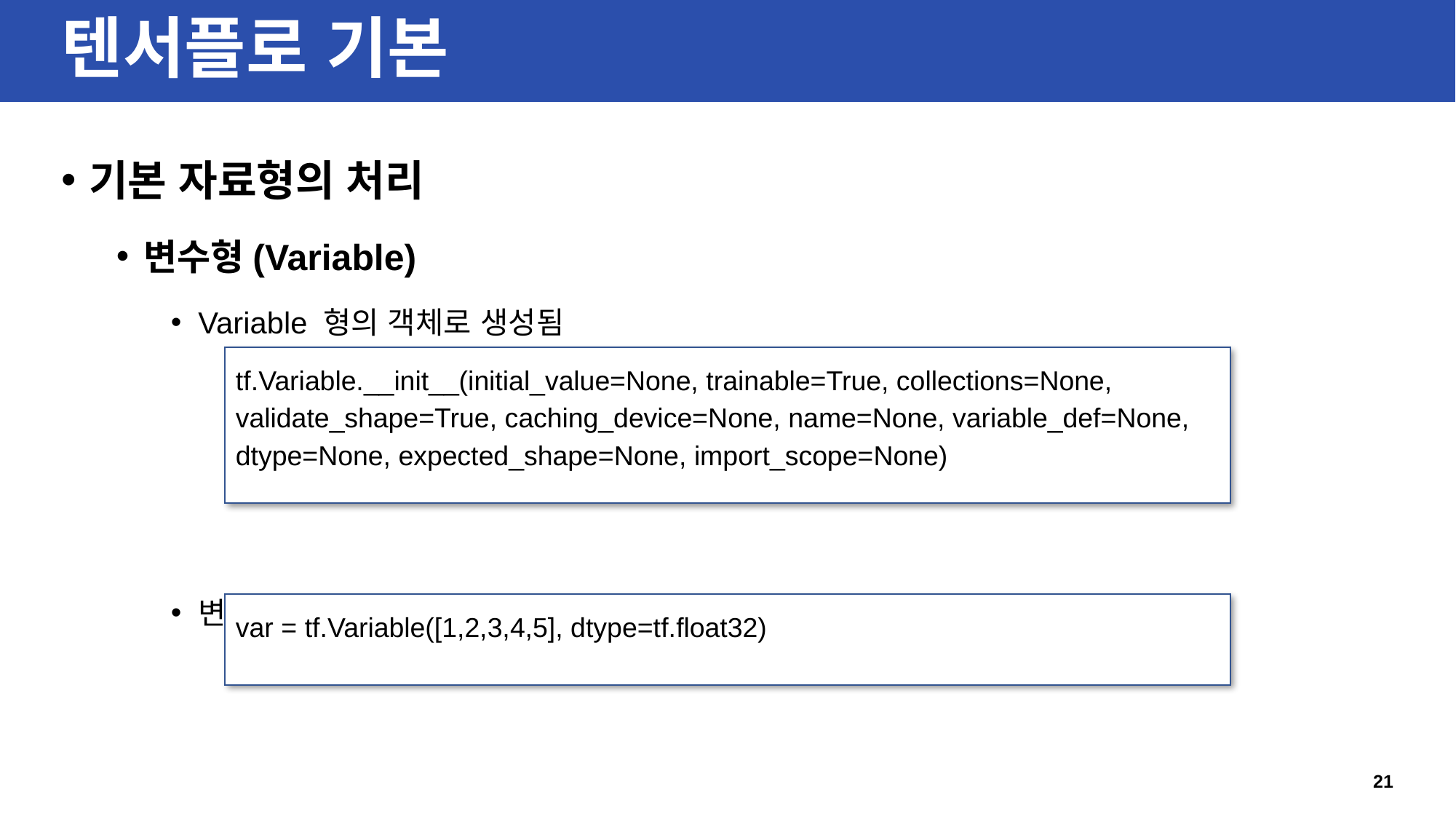

# 텐서플로 기본
기본 자료형의 처리
변수형(Variable)
Variable 형의 객체로 생성됨

변수에 값을 넣는 방법
tf.Variable.__init__(initial_value=None, trainable=True, collections=None, validate_shape=True, caching_device=None, name=None, variable_def=None, dtype=None, expected_shape=None, import_scope=None)
var = tf.Variable([1,2,3,4,5], dtype=tf.float32)
21